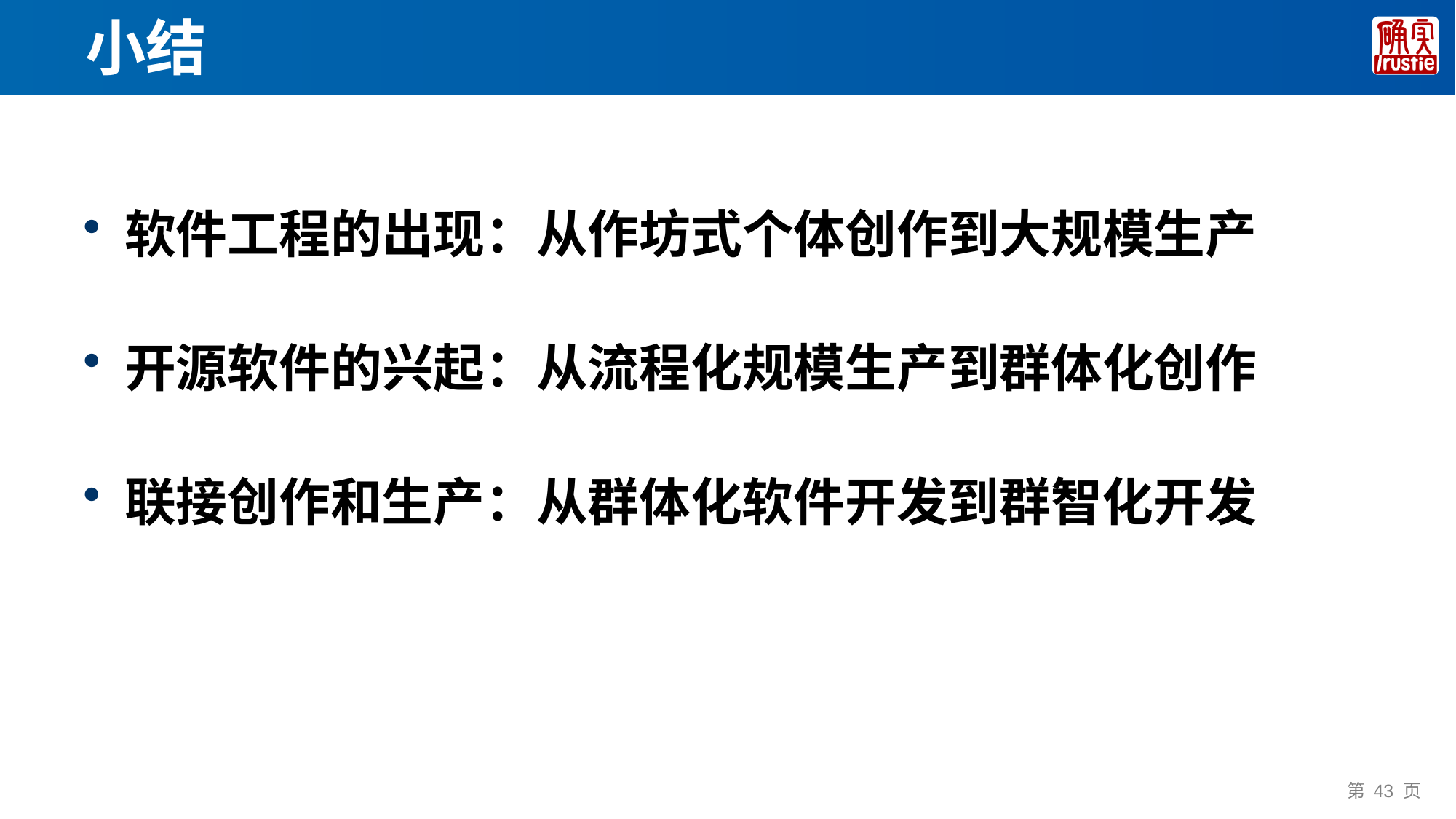

# 小结
软件工程的出现：从作坊式个体创作到大规模生产
开源软件的兴起：从流程化规模生产到群体化创作
联接创作和生产：从群体化软件开发到群智化开发

第 43 页